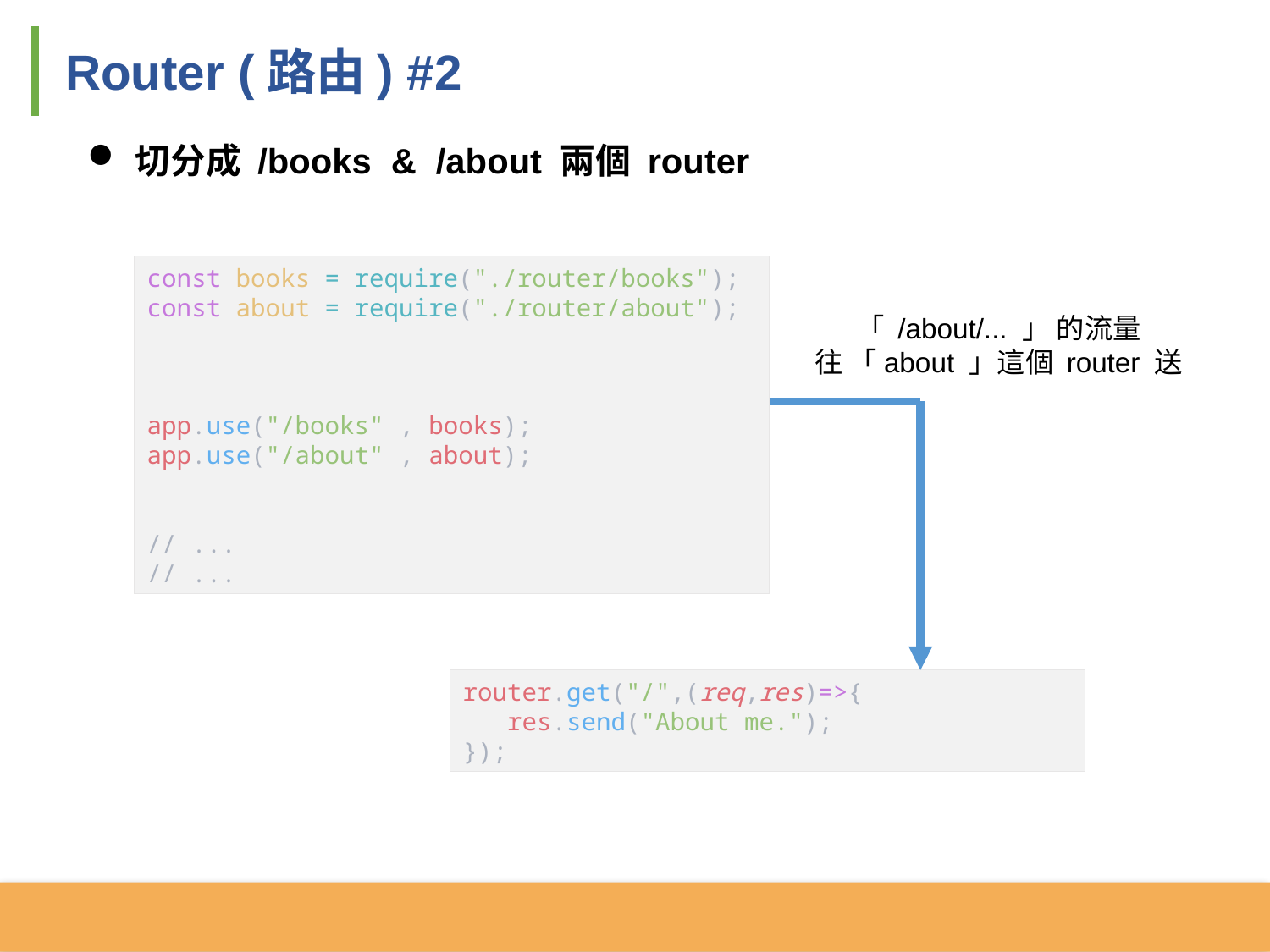

Router (路由) #2
切分成 /books  &  /about 兩個 router

const books = require("./router/books");
const about = require("./router/about");
app.use("/books" , books);
app.use("/about" , about);
// ...
// ...
router.get("/",(req,res)=>{
   res.send("About me.");
});
「 /about/... 」 的流量
往 「about 」這個 router 送